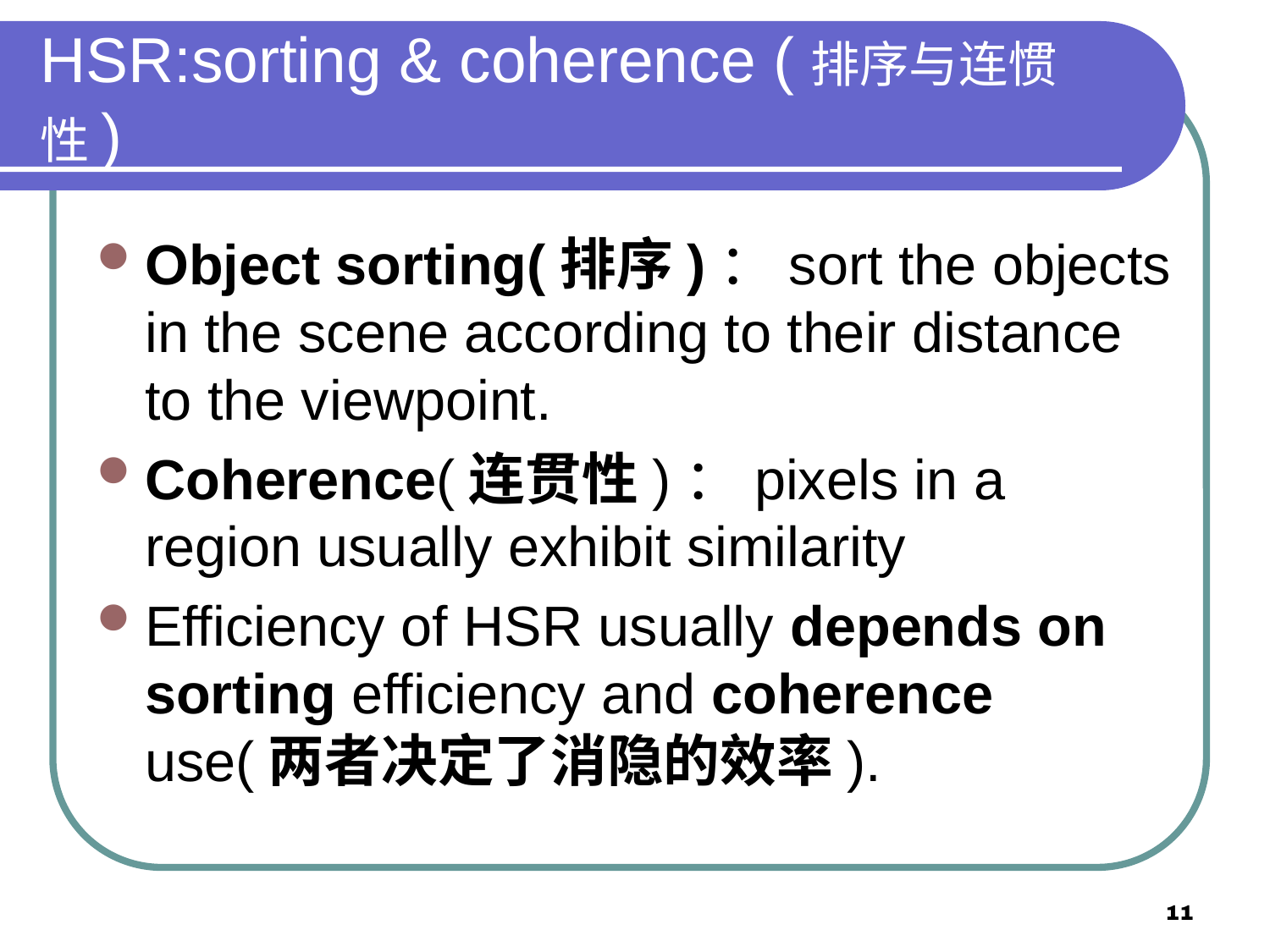

# HSR:sorting & coherence (排序与连惯性)
Object sorting(排序)：sort the objects in the scene according to their distance to the viewpoint.
Coherence(连贯性)：pixels in a region usually exhibit similarity
Efficiency of HSR usually depends on sorting efficiency and coherence use(两者决定了消隐的效率).
11